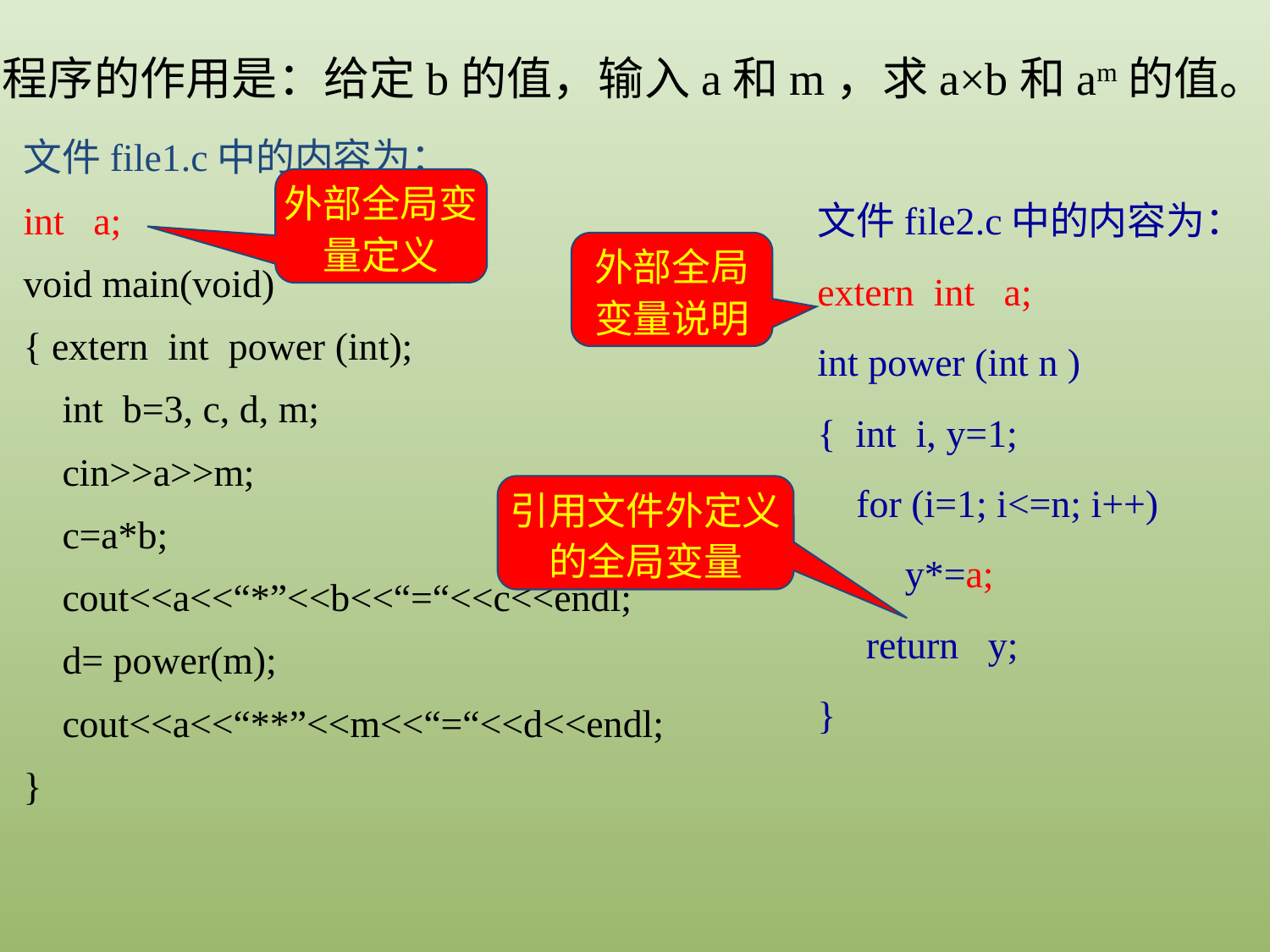

程序的作用是：给定b的值，输入a和m，求a×b和am的值。
文件file1.c中的内容为：
int   a;
void main(void)
{ extern  int  power (int);
    int  b=3, c, d, m;
    cin>>a>>m;
    c=a*b;
    cout<<a<<“*”<<b<<“=“<<c<<endl;
    d= power(m);
    cout<<a<<“**”<<m<<“=“<<d<<endl;
}
外部全局变量定义
文件file2.c中的内容为：
extern  int   a;
int power (int n )
{  int  i, y=1;
    for (i=1; i<=n; i++)
         y*=a;
     return   y;
}
外部全局变量说明
引用文件外定义的全局变量
239